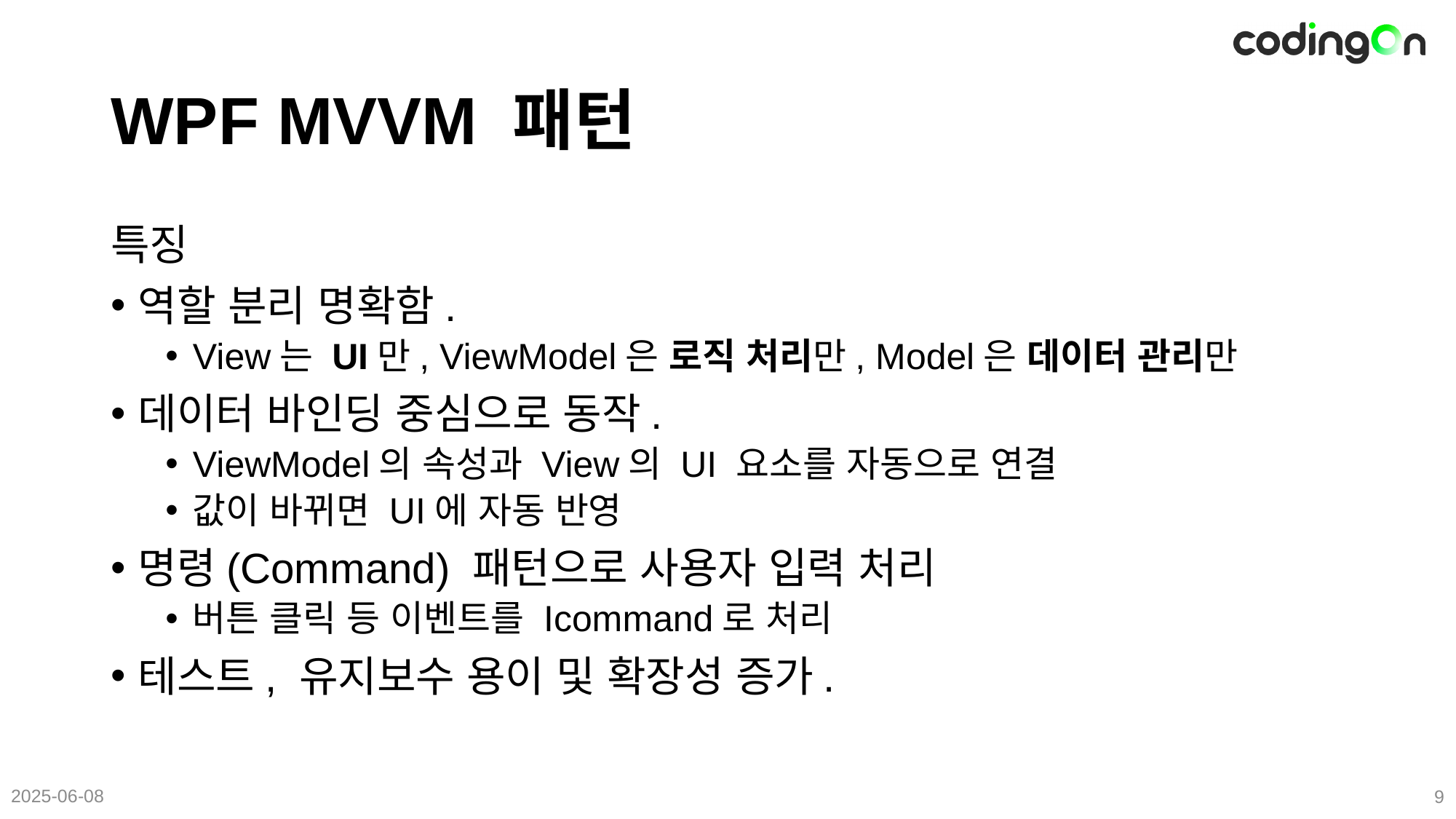

# WPF MVVM 패턴
특징
역할 분리 명확함.
View는 UI만, ViewModel은 로직 처리만, Model은 데이터 관리만
데이터 바인딩 중심으로 동작.
ViewModel의 속성과 View의 UI 요소를 자동으로 연결
값이 바뀌면 UI에 자동 반영
명령(Command) 패턴으로 사용자 입력 처리
버튼 클릭 등 이벤트를 Icommand로 처리
테스트, 유지보수 용이 및 확장성 증가.
2025-06-08
9